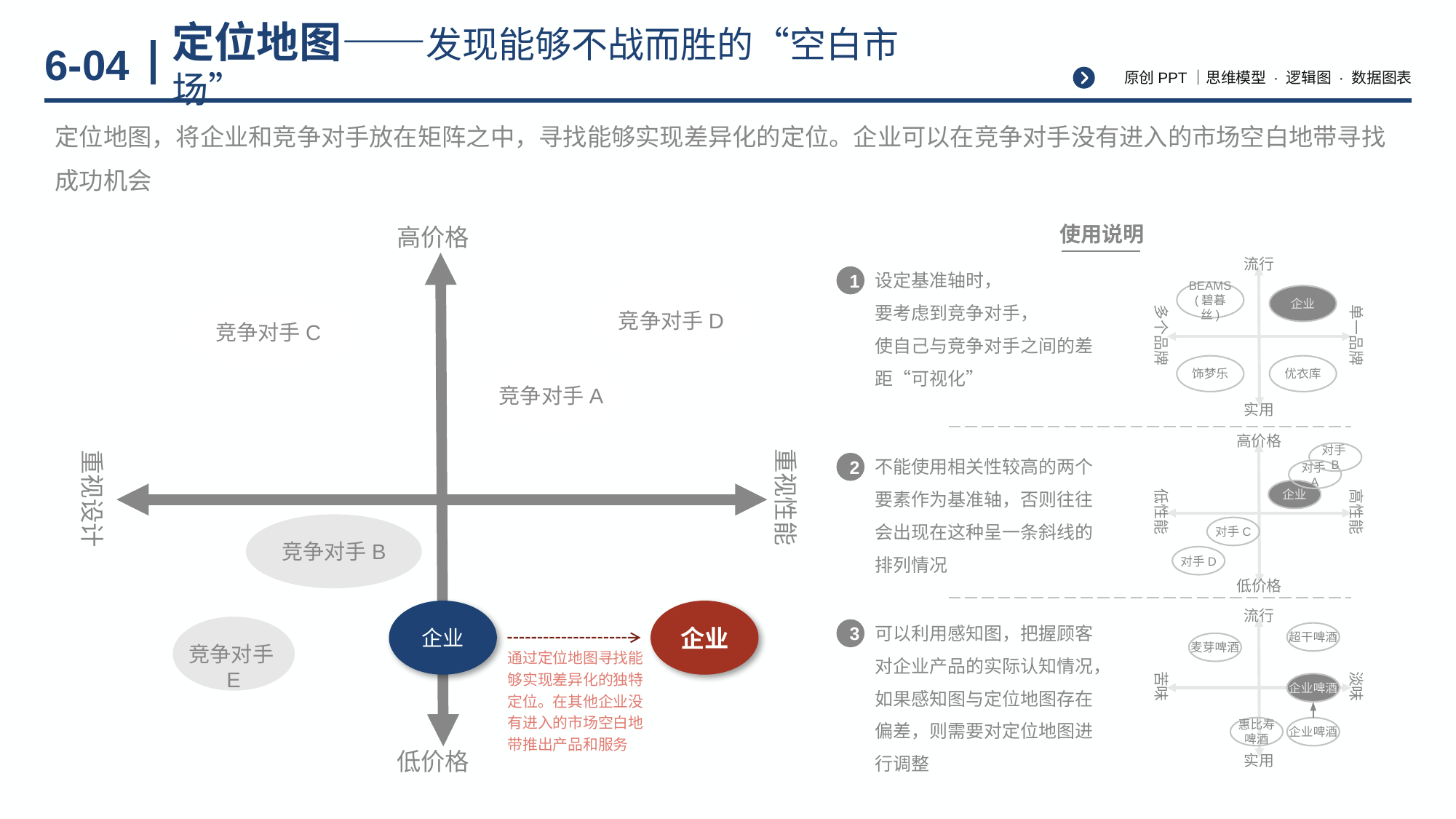

# 定位地图——发现能够不战而胜的“空白市场”
6-04
定位地图，将企业和竞争对手放在矩阵之中，寻找能够实现差异化的定位。企业可以在竞争对手没有进入的市场空白地带寻找成功机会
高价格

竞争对手D

竞争对手C

竞争对手A
重视性能
重视设计

竞争对手B

企业

企业

竞争对手E
通过定位地图寻找能够实现差异化的独特定位。在其他企业没有进入的市场空白地带推出产品和服务
低价格

使用说明
设定基准轴时，
要考虑到竞争对手，
使自己与竞争对手之间的差距“可视化”
1
流行

BEAMS
(碧暮丝)

企业
单一品牌
多个品牌

饰梦乐

优衣库
实用
高价格

对手B

对手A
高性能
低性能

企业

对手C

对手D
低价格
不能使用相关性较高的两个要素作为基准轴，否则往往会出现在这种呈一条斜线的排列情况
2
流行

超干啤酒

麦芽啤酒
淡味
苦味

企业啤酒

惠比寿
啤酒

企业啤酒
实用
可以利用感知图，把握顾客对企业产品的实际认知情况，如果感知图与定位地图存在偏差，则需要对定位地图进行调整
3